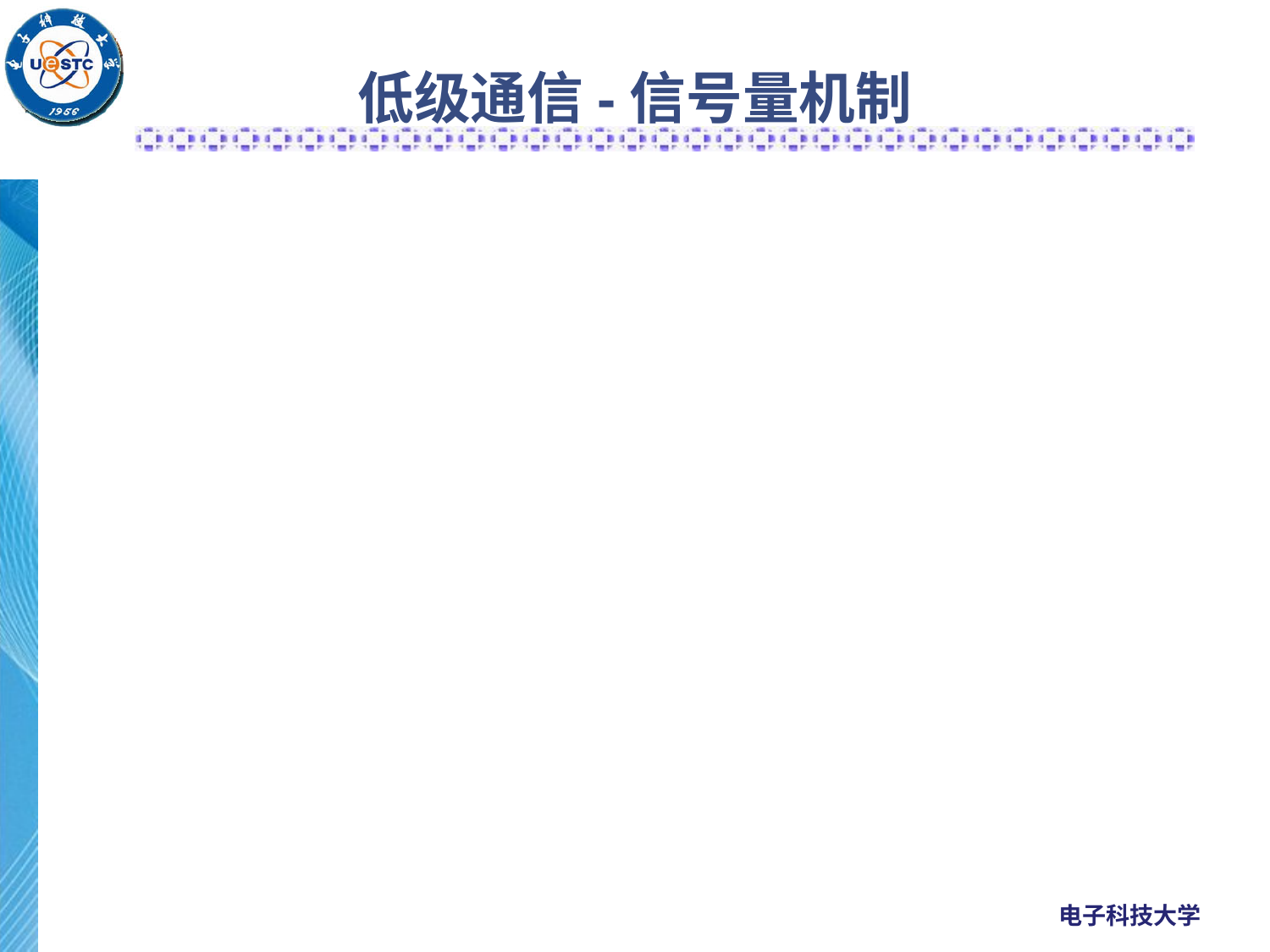

# 低级通信-信号量机制
信号量机制作为同步工具是卓有成效的，但作为通信工具，则不够理想，
主要表现在下述两方面：
(1) 效率低，生产者每次只能向缓冲池投放一个产品(消息)，消费者每次只能从缓冲区中取得一个消息；
(2) 通信对用户不透明。